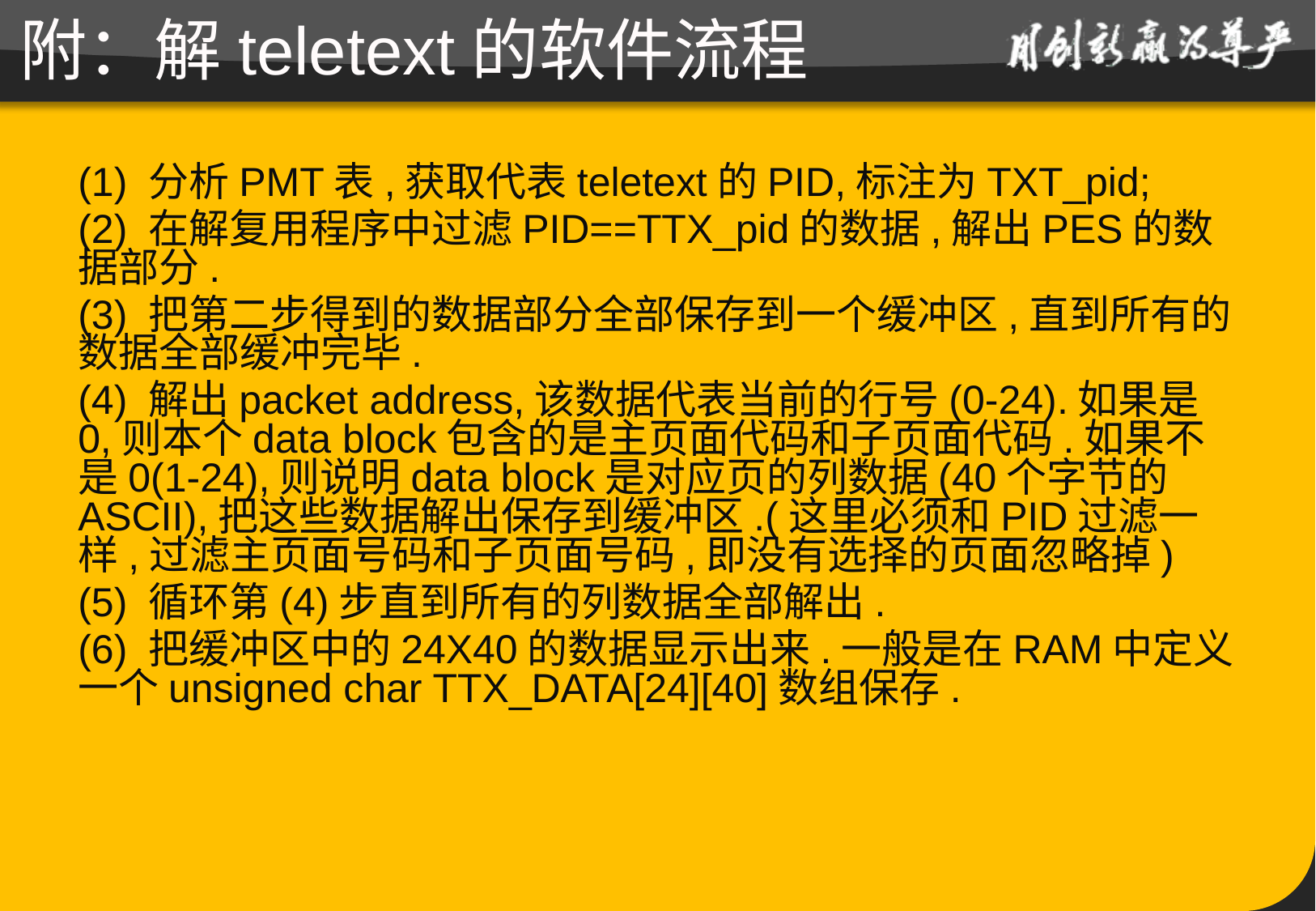

# 附：解teletext的软件流程
(1) 分析PMT表,获取代表teletext的PID,标注为TXT_pid;
(2) 在解复用程序中过滤PID==TTX_pid的数据,解出PES的数据部分.
(3) 把第二步得到的数据部分全部保存到一个缓冲区,直到所有的数据全部缓冲完毕.
(4) 解出packet address,该数据代表当前的行号(0-24).如果是0,则本个data block包含的是主页面代码和子页面代码.如果不是0(1-24),则说明data block是对应页的列数据(40个字节的ASCII),把这些数据解出保存到缓冲区.(这里必须和PID过滤一样,过滤主页面号码和子页面号码,即没有选择的页面忽略掉)
(5) 循环第(4)步直到所有的列数据全部解出.
(6) 把缓冲区中的24X40的数据显示出来.一般是在RAM中定义一个unsigned char TTX_DATA[24][40]数组保存.